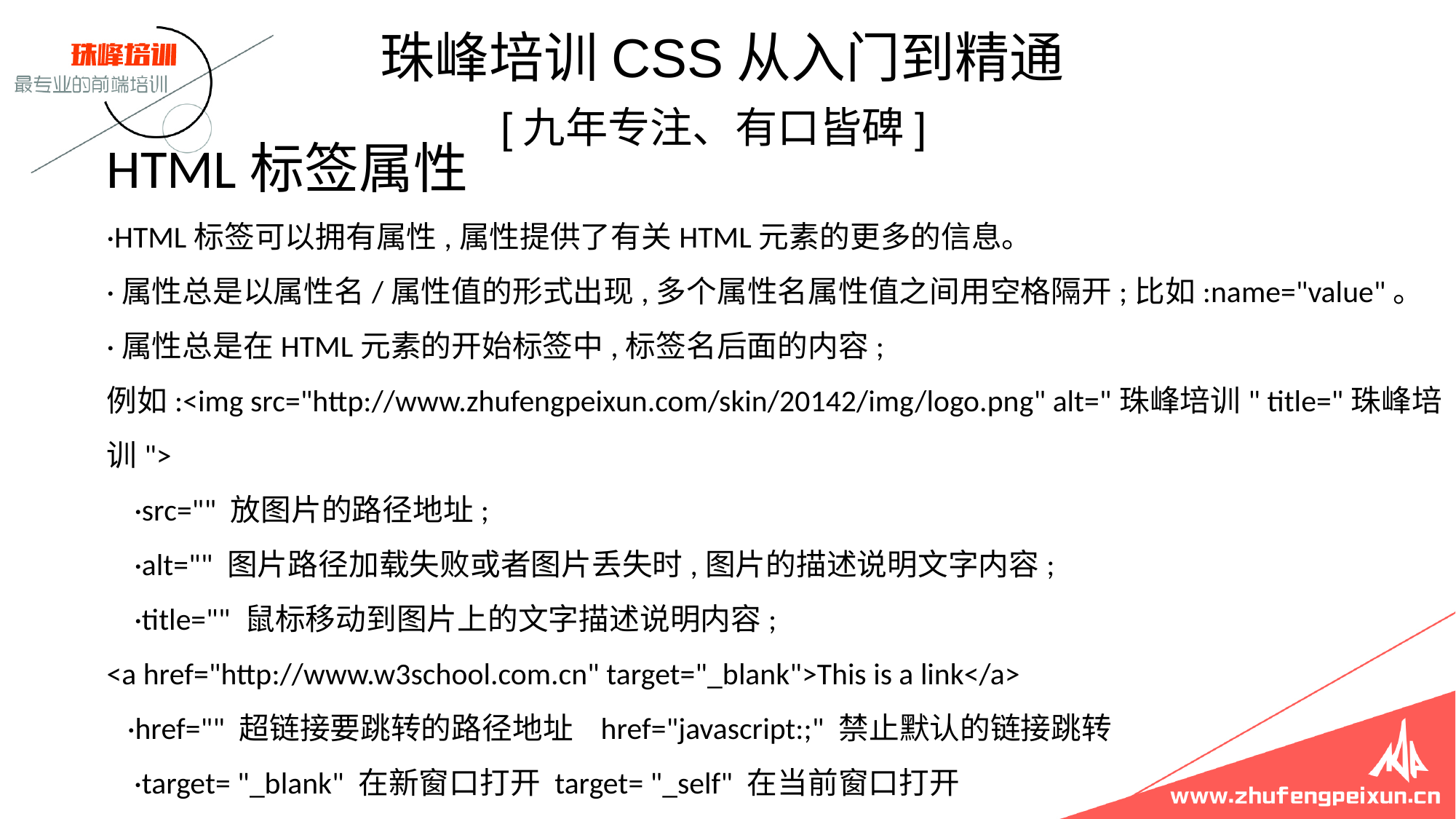

珠峰培训CSS从入门到精通
        [九年专注、有口皆碑]
# HTML标签属性 ·HTML标签可以拥有属性,属性提供了有关HTML元素的更多的信息。 ·属性总是以属性名/属性值的形式出现,多个属性名属性值之间用空格隔开;比如:name="value"。 ·属性总是在HTML元素的开始标签中,标签名后面的内容; 例如:<img src="http://www.zhufengpeixun.com/skin/20142/img/logo.png" alt="珠峰培训" title="珠峰培训"> ·src="" 放图片的路径地址; ·alt="" 图片路径加载失败或者图片丢失时,图片的描述说明文字内容; ·title="" 鼠标移动到图片上的文字描述说明内容; <a href="http://www.w3school.com.cn" target="_blank">This is a link</a> ·href="" 超链接要跳转的路径地址   href="javascript:;" 禁止默认的链接跳转 ·target= "_blank" 在新窗口打开 target= "_self" 在当前窗口打开